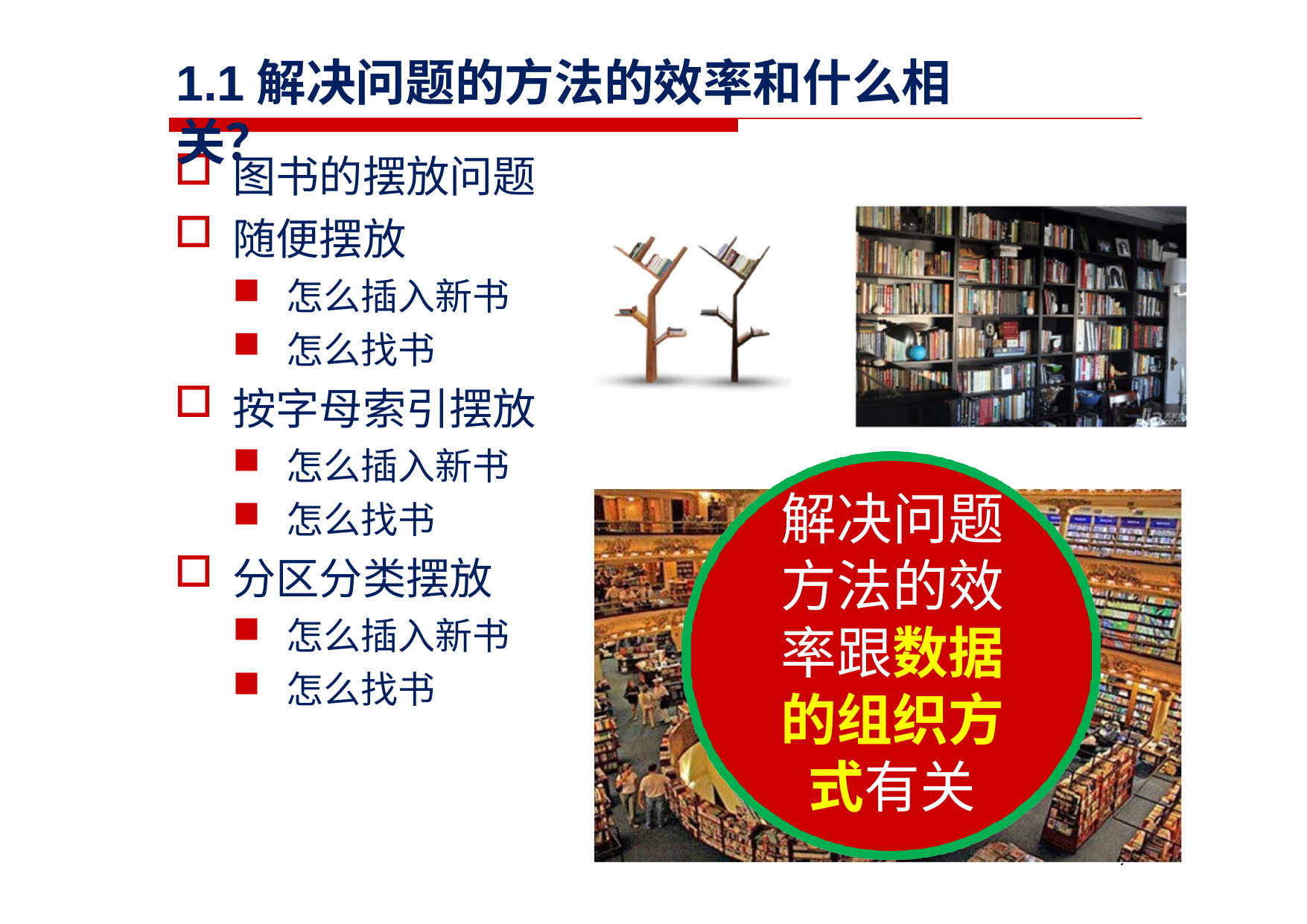

# 1.1解决问题的方法的效率和什么相关？
图书的摆放问题
随便摆放
怎么插入新书
怎么找书
按字母索引摆放
怎么插入新书
怎么找书
分区分类摆放
怎么插入新书
怎么找书

解决问题 方法的效 率跟数据 的组织方 式有关

4